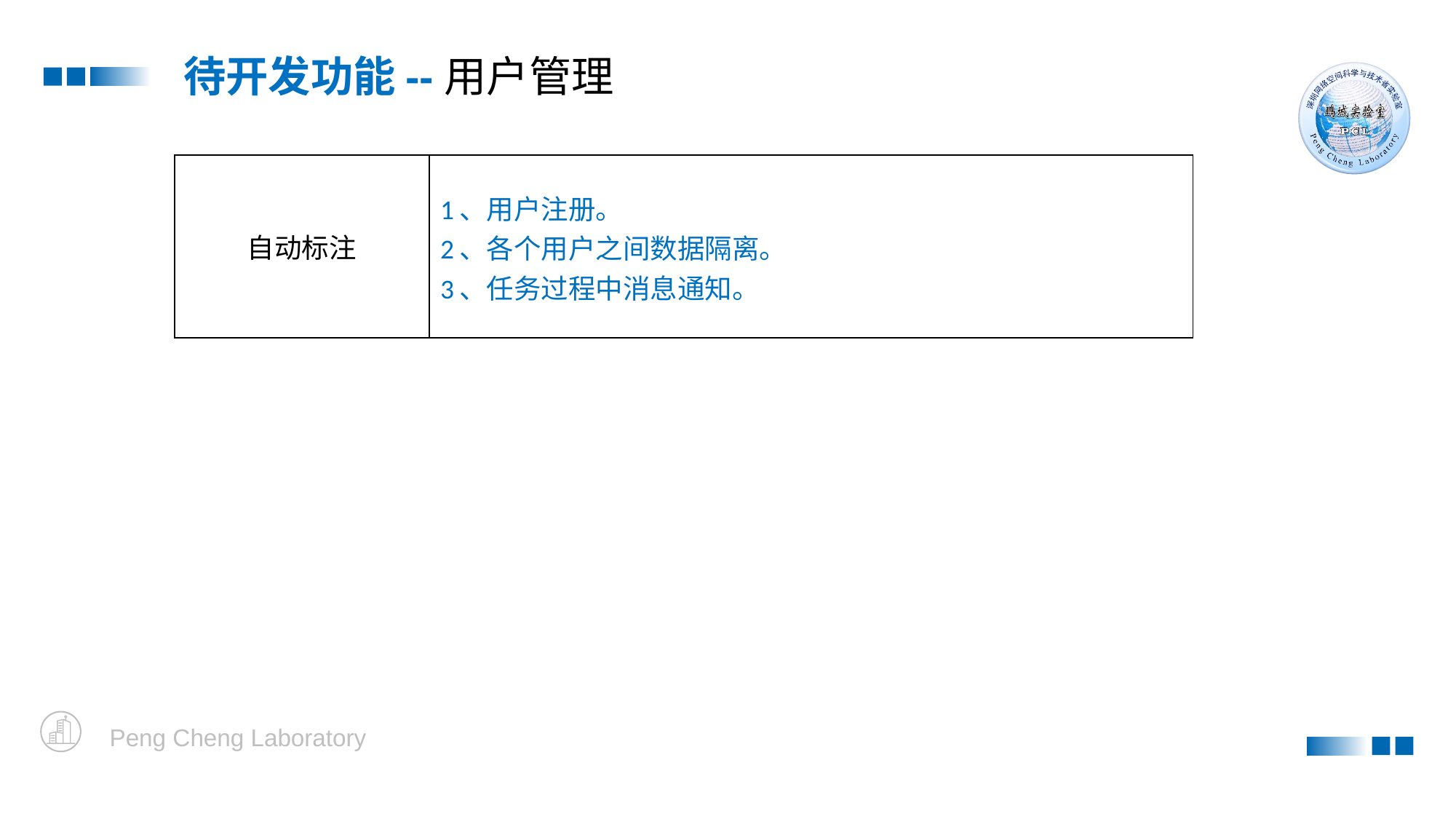

待开发功能--用户管理
| 自动标注 | 1、用户注册。 2、各个用户之间数据隔离。 3、任务过程中消息通知。 |
| --- | --- |